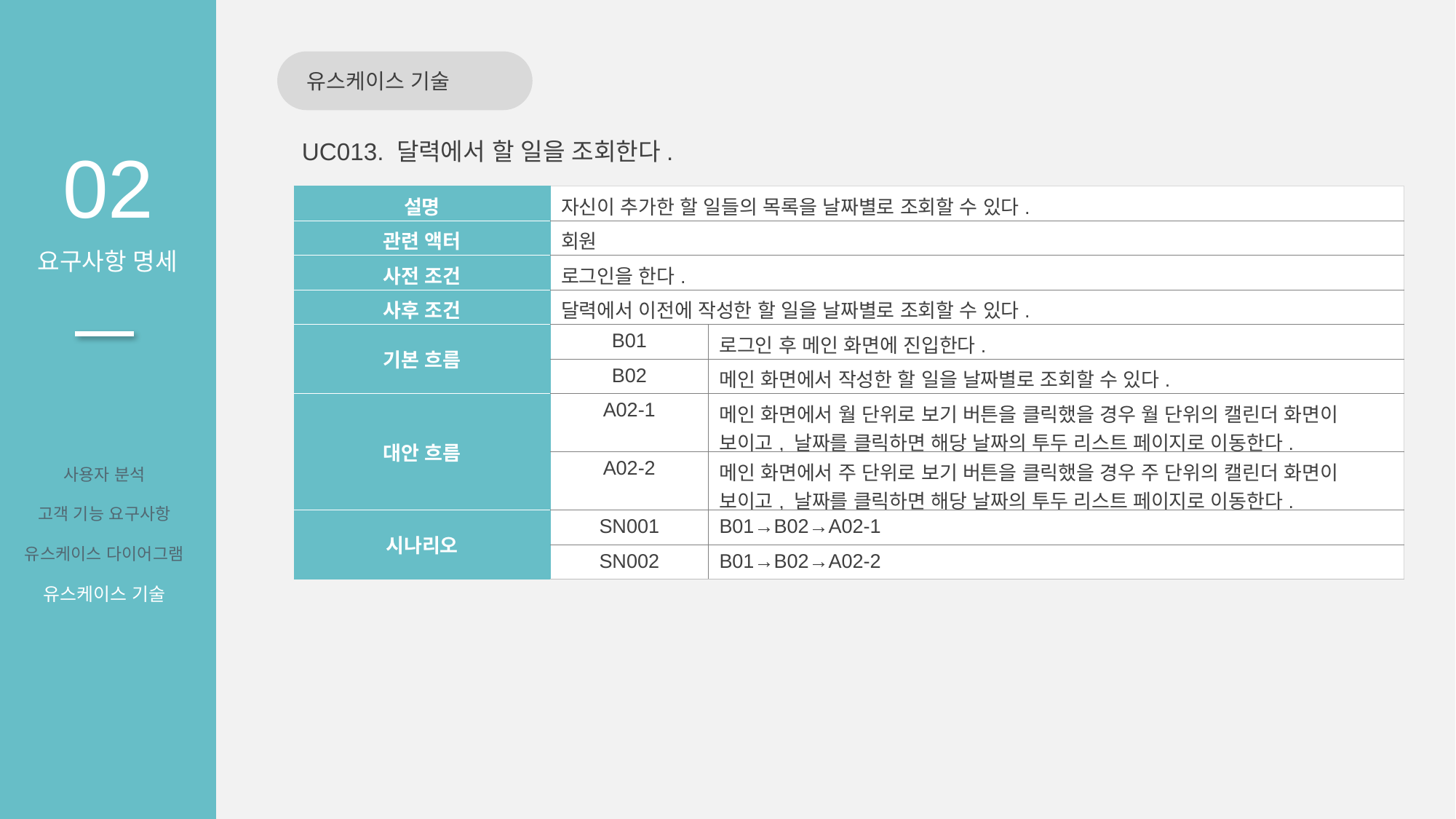

유스케이스 기술
02
요구사항 명세
UC013. 달력에서 할 일을 조회한다.
| 설명 | 자신이 추가한 할 일들의 목록을 날짜별로 조회할 수 있다. |  |
| --- | --- | --- |
| 관련 액터 | 회원 |  |
| 사전 조건 | 로그인을 한다. |  |
| 사후 조건 | 달력에서 이전에 작성한 할 일을 날짜별로 조회할 수 있다. |  |
| 기본 흐름 | B01 | 로그인 후 메인 화면에 진입한다. |
|  | B02 | 메인 화면에서 작성한 할 일을 날짜별로 조회할 수 있다. |
| 대안 흐름 | A02-1 | 메인 화면에서 월 단위로 보기 버튼을 클릭했을 경우 월 단위의 캘린더 화면이 보이고, 날짜를 클릭하면 해당 날짜의 투두 리스트 페이지로 이동한다. |
|  | A02-2 | 메인 화면에서 주 단위로 보기 버튼을 클릭했을 경우 주 단위의 캘린더 화면이 보이고, 날짜를 클릭하면 해당 날짜의 투두 리스트 페이지로 이동한다. |
| 시나리오 | SN001 | B01→B02→A02-1 |
|  | SN002 | B01→B02→A02-2 |
사용자 분석
고객 기능 요구사항
유스케이스 다이어그램
유스케이스 기술